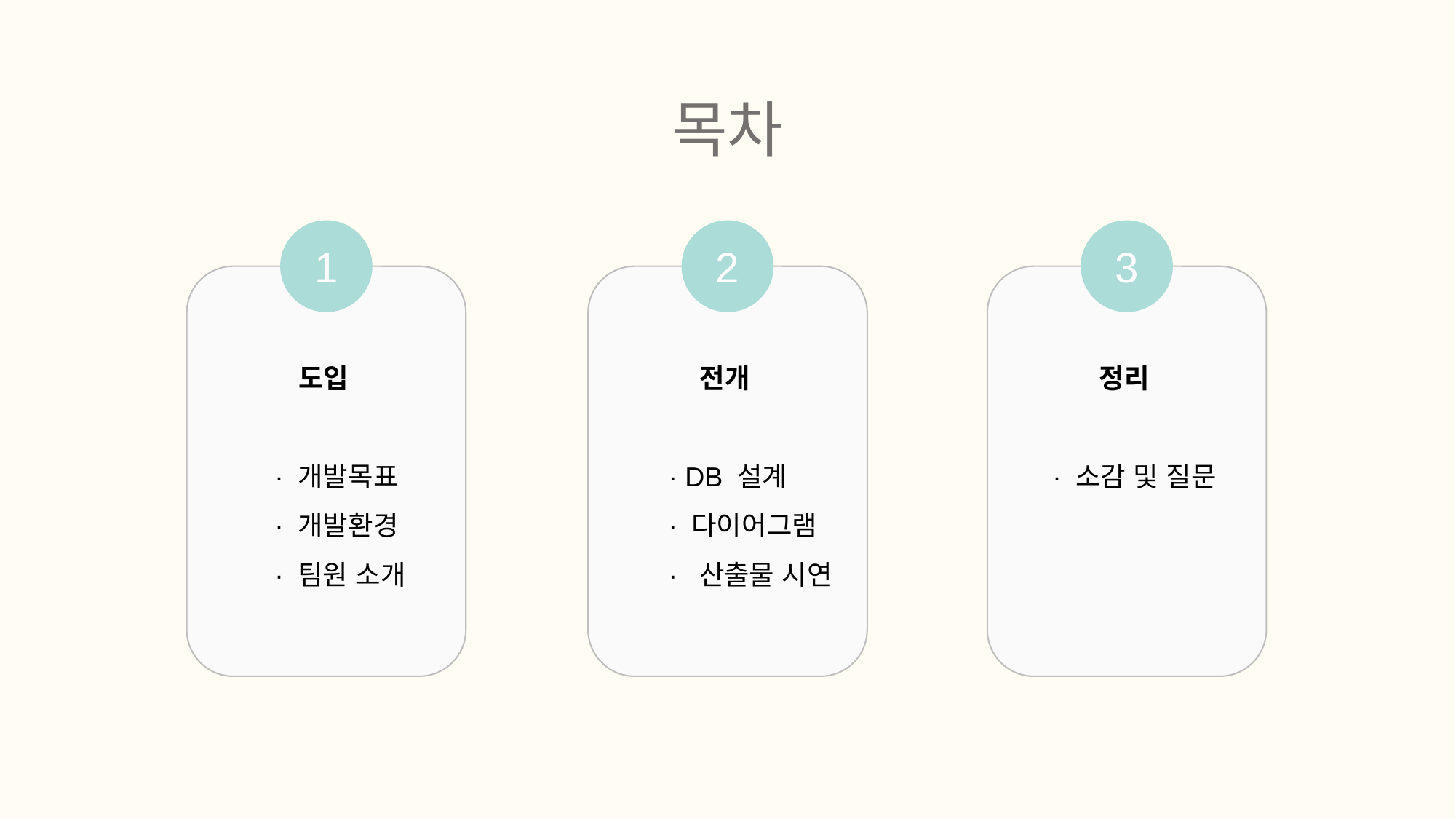

목차
1
도입

         · 개발목표
         · 개발환경
         · 팀원 소개

2
전개

        · DB 설계
        · 다이어그램
        ·  산출물 시연
3
정리

      · 소감 및 질문